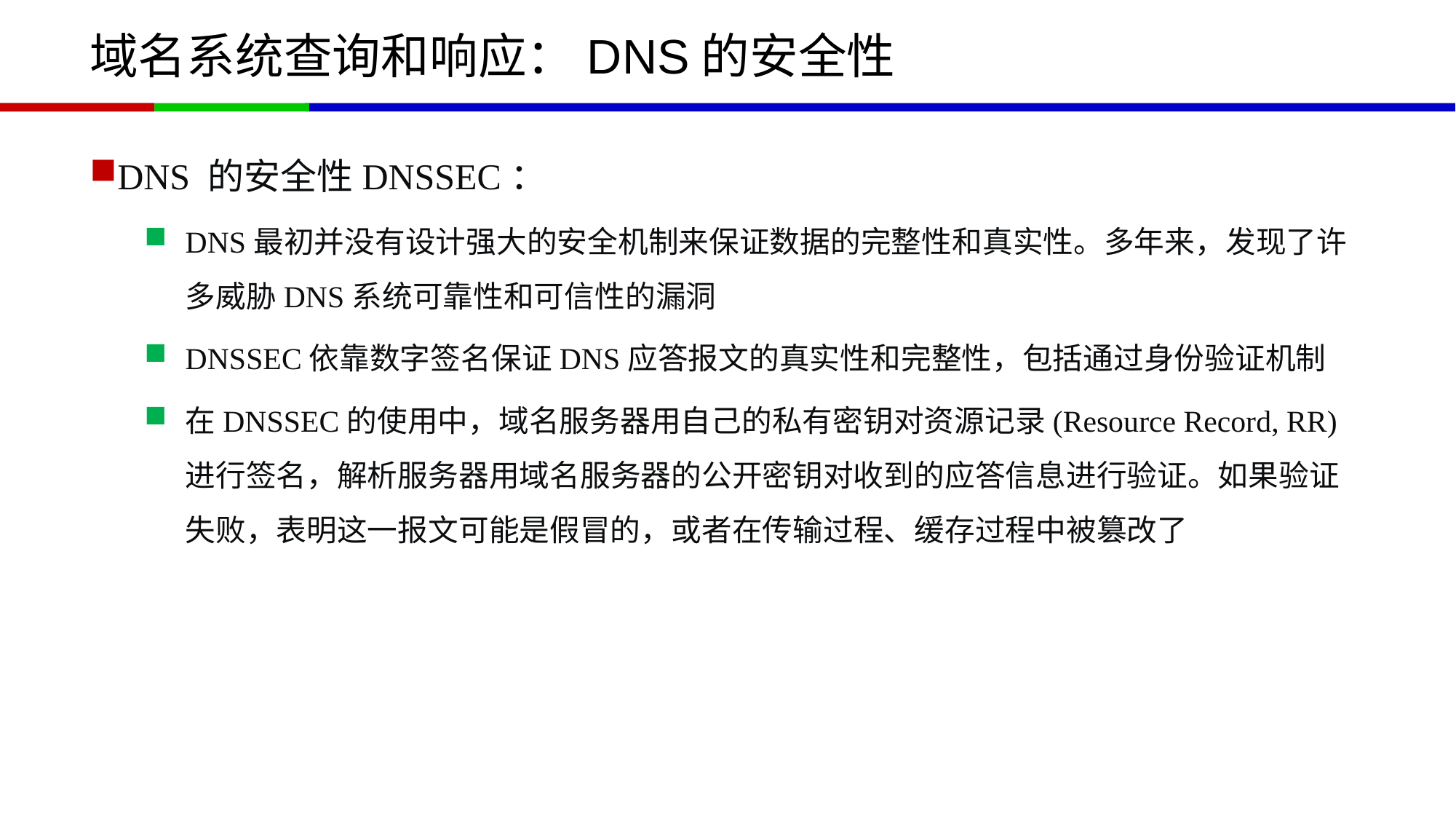

# 域名系统查询和响应：DNS的安全性
DNS 的安全性DNSSEC：
DNS最初并没有设计强大的安全机制来保证数据的完整性和真实性。多年来，发现了许多威胁DNS系统可靠性和可信性的漏洞
DNSSEC依靠数字签名保证DNS应答报文的真实性和完整性，包括通过身份验证机制
在DNSSEC的使用中，域名服务器用自己的私有密钥对资源记录(Resource Record, RR)进行签名，解析服务器用域名服务器的公开密钥对收到的应答信息进行验证。如果验证失败，表明这一报文可能是假冒的，或者在传输过程、缓存过程中被篡改了
53